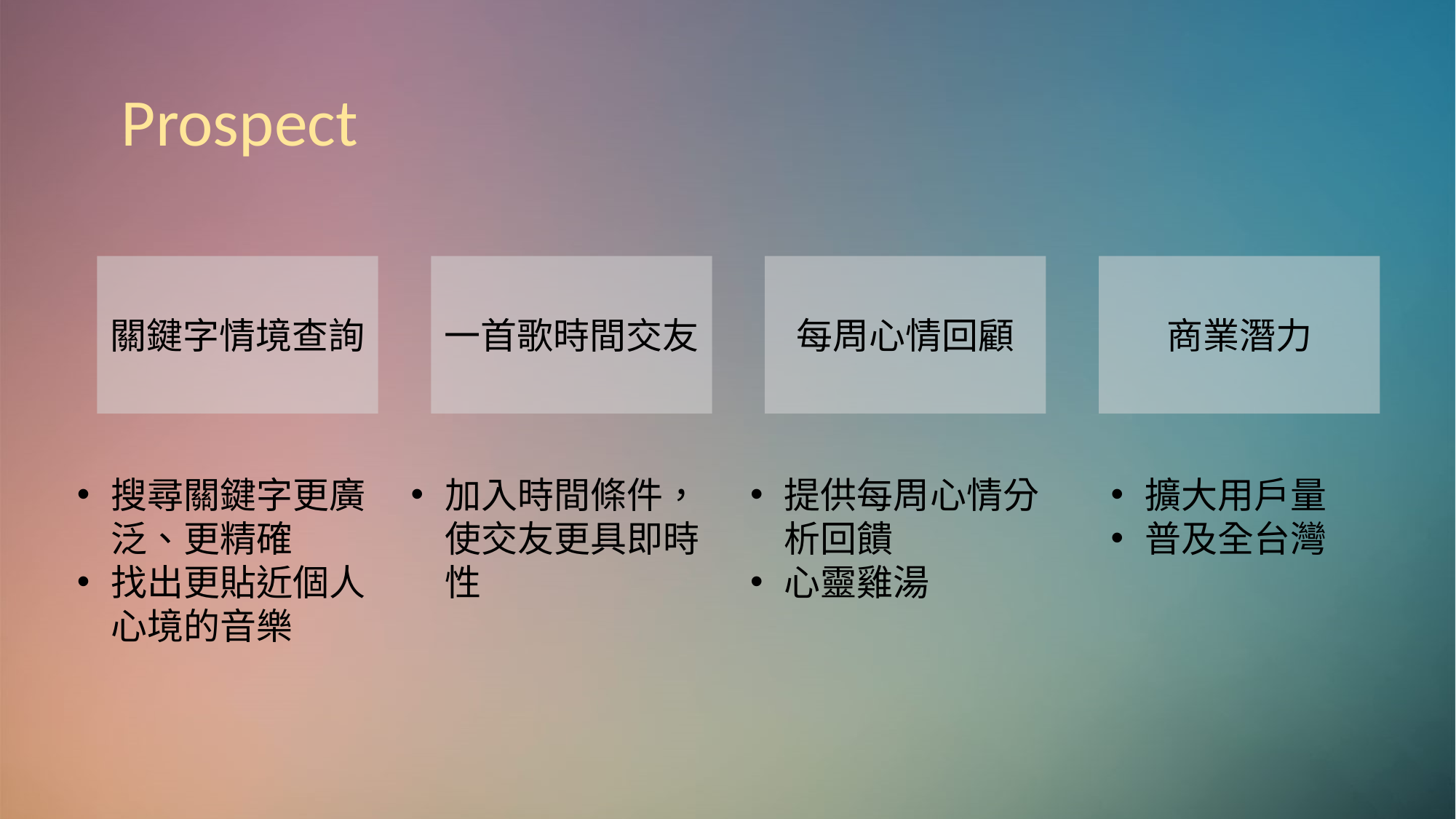

# Prospect
關鍵字情境查詢
一首歌時間交友
每周心情回顧
商業潛力
擴大用戶量
普及全台灣
搜尋關鍵字更廣
泛、更精確
找出更貼近個人
心境的音樂
加入時間條件，
使交友更具即時
性
提供每周心情分
析回饋
心靈雞湯